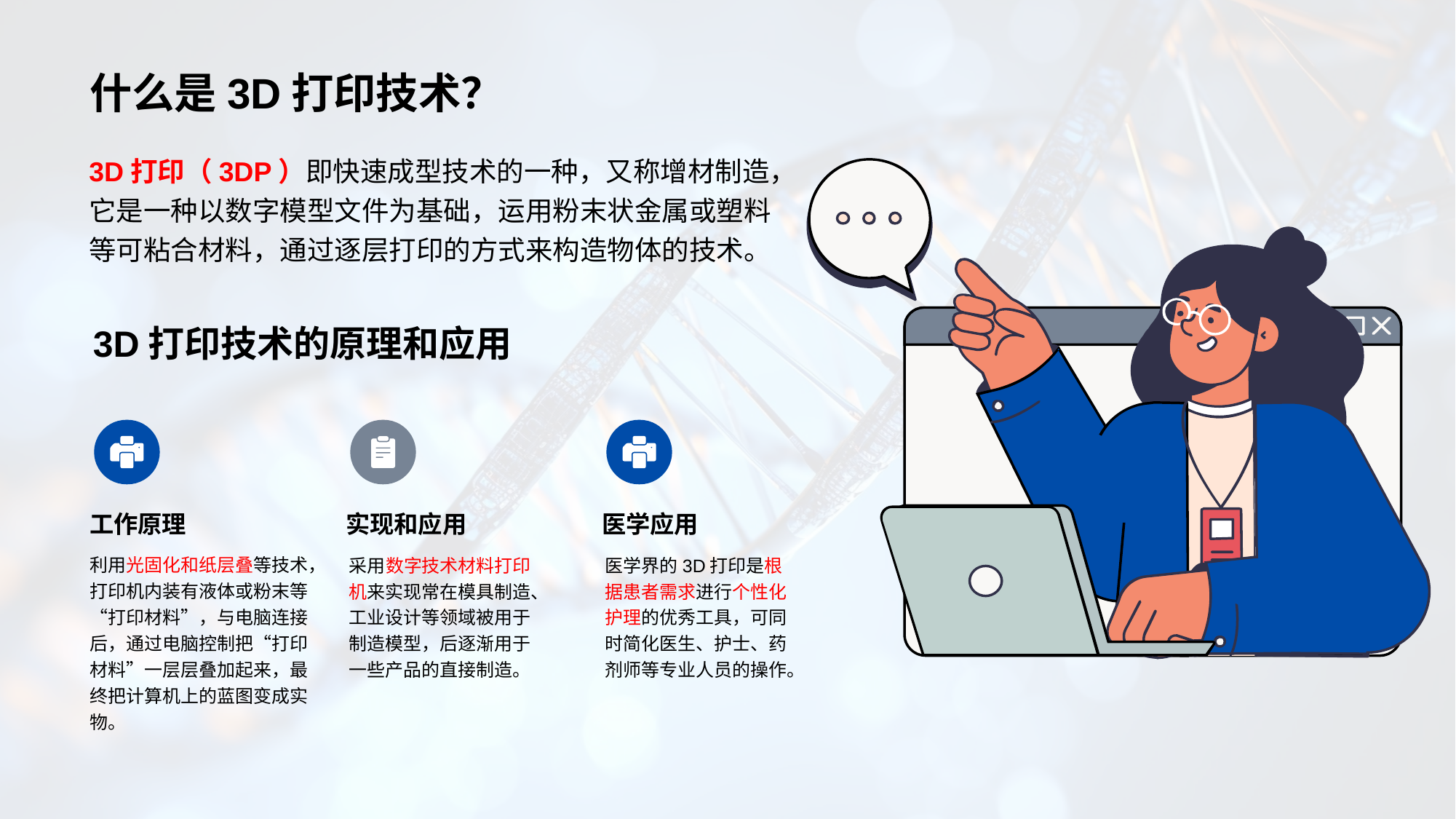

# 什么是3D打印技术？
3D打印（3DP）即快速成型技术的一种，又称增材制造，它是一种以数字模型文件为基础，运用粉末状金属或塑料等可粘合材料，通过逐层打印的方式来构造物体的技术。

3D打印技术的原理和应用

工作原理
利用光固化和纸层叠等技术，打印机内装有液体或粉末等“打印材料”，与电脑连接后，通过电脑控制把“打印材料”一层层叠加起来，最终把计算机上的蓝图变成实物。

实现和应用
采用数字技术材料打印机来实现常在模具制造、工业设计等领域被用于制造模型，后逐渐用于一些产品的直接制造。

医学应用
医学界的3D打印是根据患者需求进行个性化护理的优秀工具，可同时简化医生、护士、药剂师等专业人员的操作。